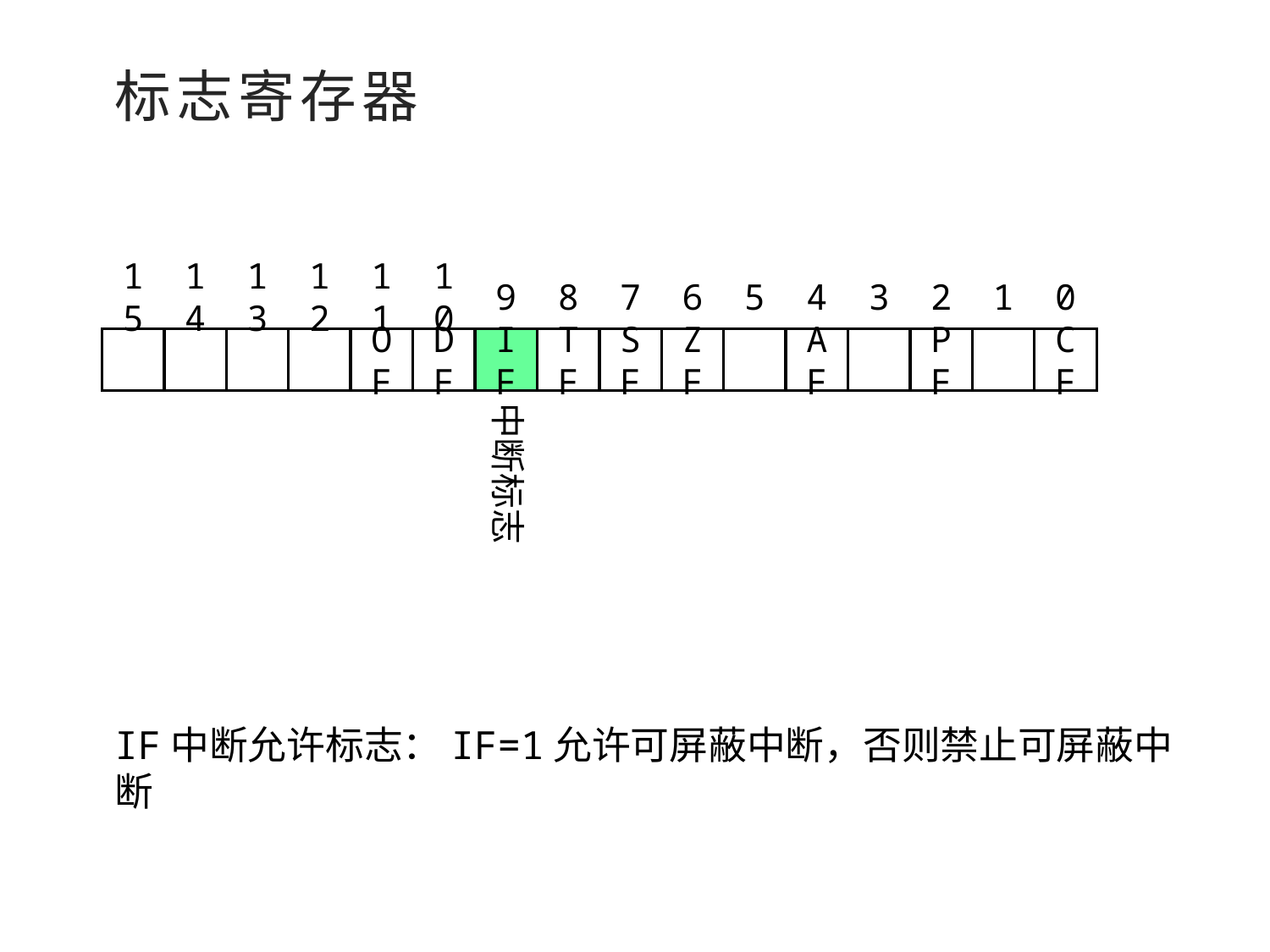

标志寄存器
15
14
13
12
11
10
9
8
7
6
5
4
3
2
1
0

OF
DF
IF
TF
SF
ZF

AF

PF

CF
中断标志
IF中断允许标志：IF=1允许可屏蔽中断，否则禁止可屏蔽中断